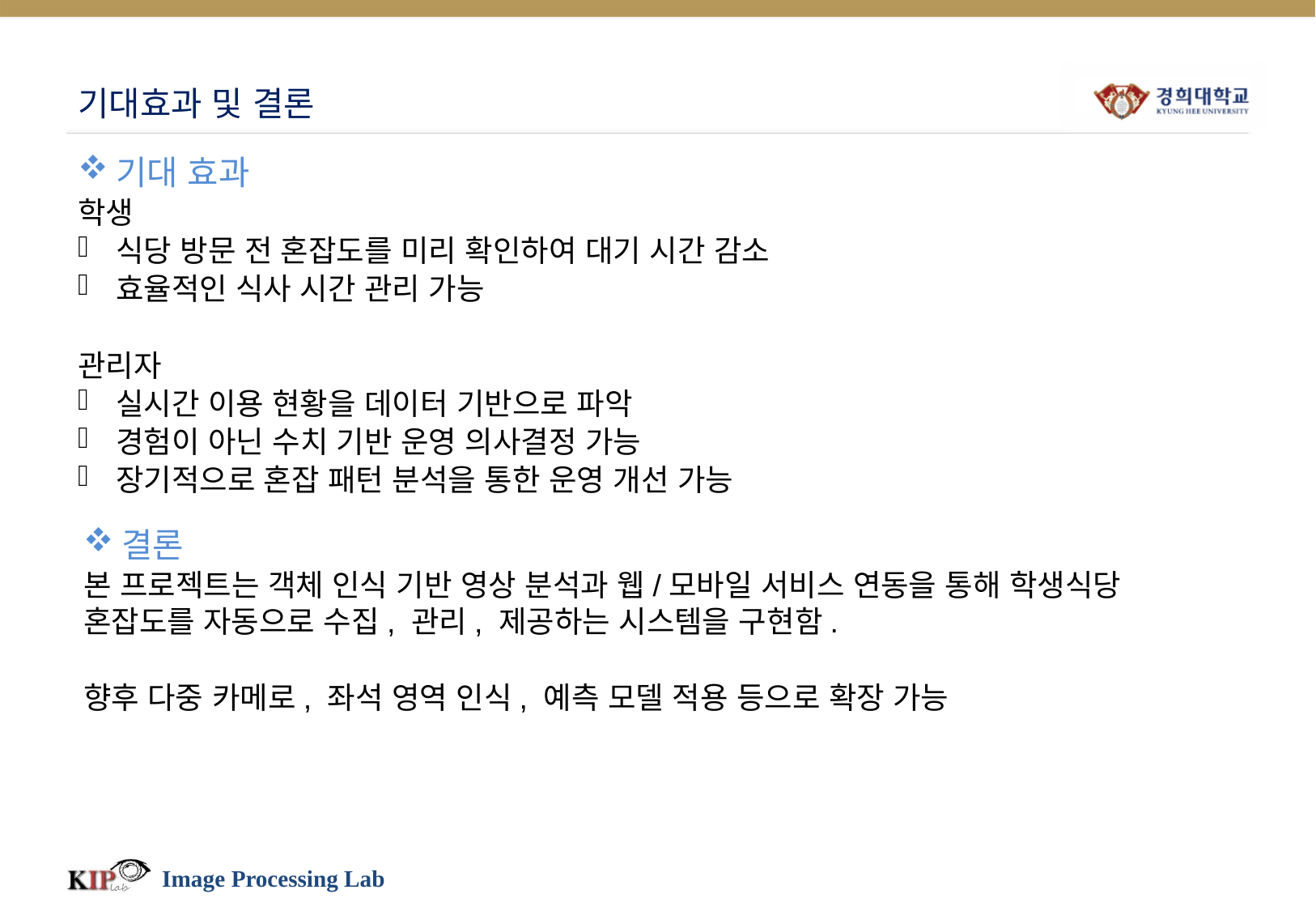

# 기대효과 및 결론
기대 효과
학생
식당 방문 전 혼잡도를 미리 확인하여 대기 시간 감소
효율적인 식사 시간 관리 가능

관리자
실시간 이용 현황을 데이터 기반으로 파악
경험이 아닌 수치 기반 운영 의사결정 가능
장기적으로 혼잡 패턴 분석을 통한 운영 개선 가능

결론
본 프로젝트는 객체 인식 기반 영상 분석과 웹/모바일 서비스 연동을 통해 학생식당 혼잡도를 자동으로 수집, 관리, 제공하는 시스템을 구현함.

향후 다중 카메로, 좌석 영역 인식, 예측 모델 적용 등으로 확장 가능
Image Processing Lab